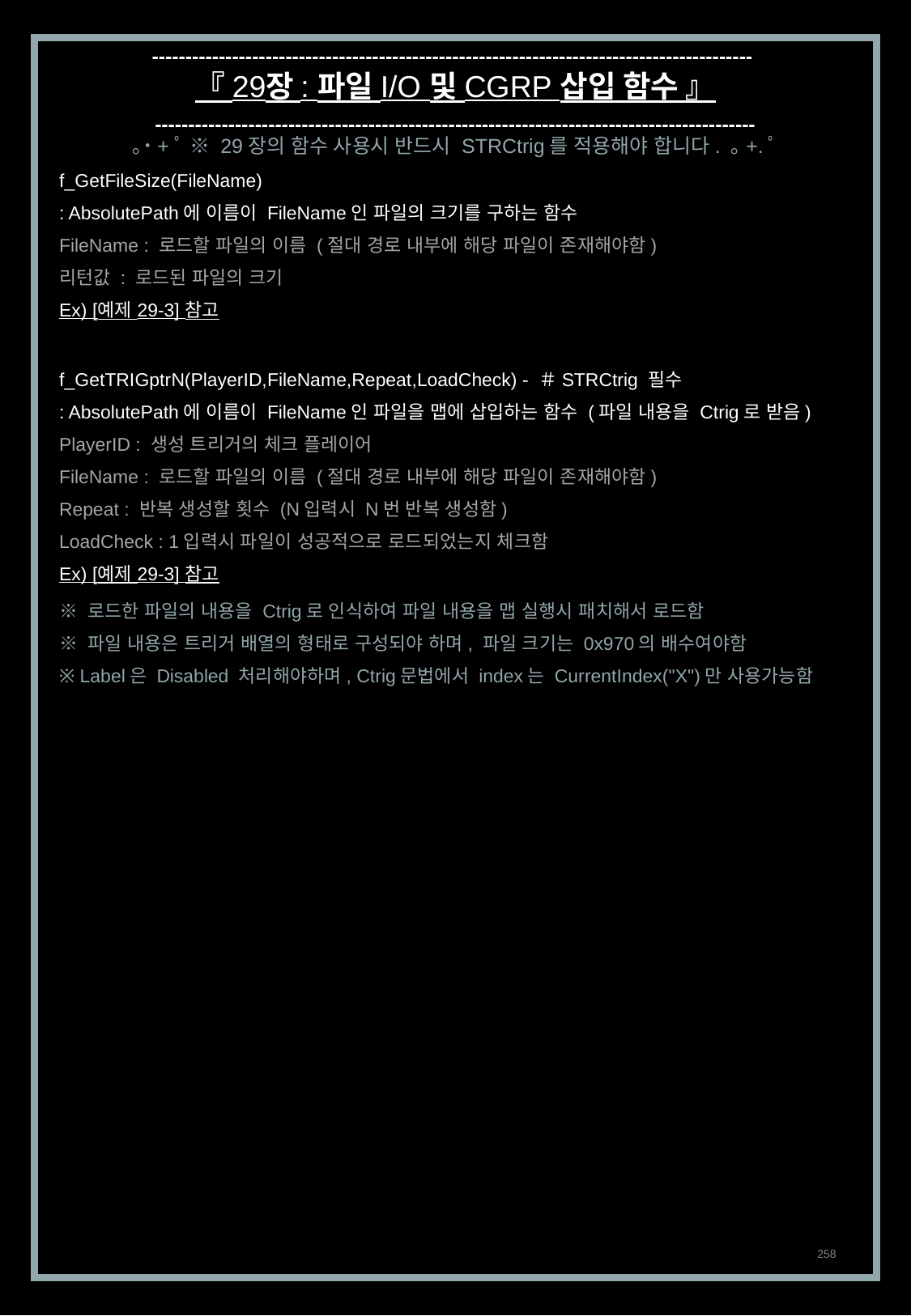

------------------------------------------------------------------------------------------
『 29장 : 파일 I/O 및 CGRP 삽입 함수 』
------------------------------------------------------------------------------------------

｡˙+ﾟ ※ 29장의 함수 사용시 반드시 STRCtrig를 적용해야 합니다. ｡+.ﾟ
f_GetFileSize(FileName)
: AbsolutePath에 이름이 FileName인 파일의 크기를 구하는 함수
FileName : 로드할 파일의 이름 (절대 경로 내부에 해당 파일이 존재해야함)
리턴값 : 로드된 파일의 크기
Ex) [예제 29-3] 참고

f_GetTRIGptrN(PlayerID,FileName,Repeat,LoadCheck) - ＃STRCtrig 필수
: AbsolutePath에 이름이 FileName인 파일을 맵에 삽입하는 함수 (파일 내용을 Ctrig로 받음)
PlayerID : 생성 트리거의 체크 플레이어
FileName : 로드할 파일의 이름 (절대 경로 내부에 해당 파일이 존재해야함)
Repeat : 반복 생성할 횟수 (N입력시 N번 반복 생성함)
LoadCheck : 1입력시 파일이 성공적으로 로드되었는지 체크함
Ex) [예제 29-3] 참고
※ 로드한 파일의 내용을 Ctrig로 인식하여 파일 내용을 맵 실행시 패치해서 로드함
※ 파일 내용은 트리거 배열의 형태로 구성되야 하며, 파일 크기는 0x970의 배수여야함
※ Label은 Disabled 처리해야하며, Ctrig문법에서 index는 CurrentIndex("X")만 사용가능함
258